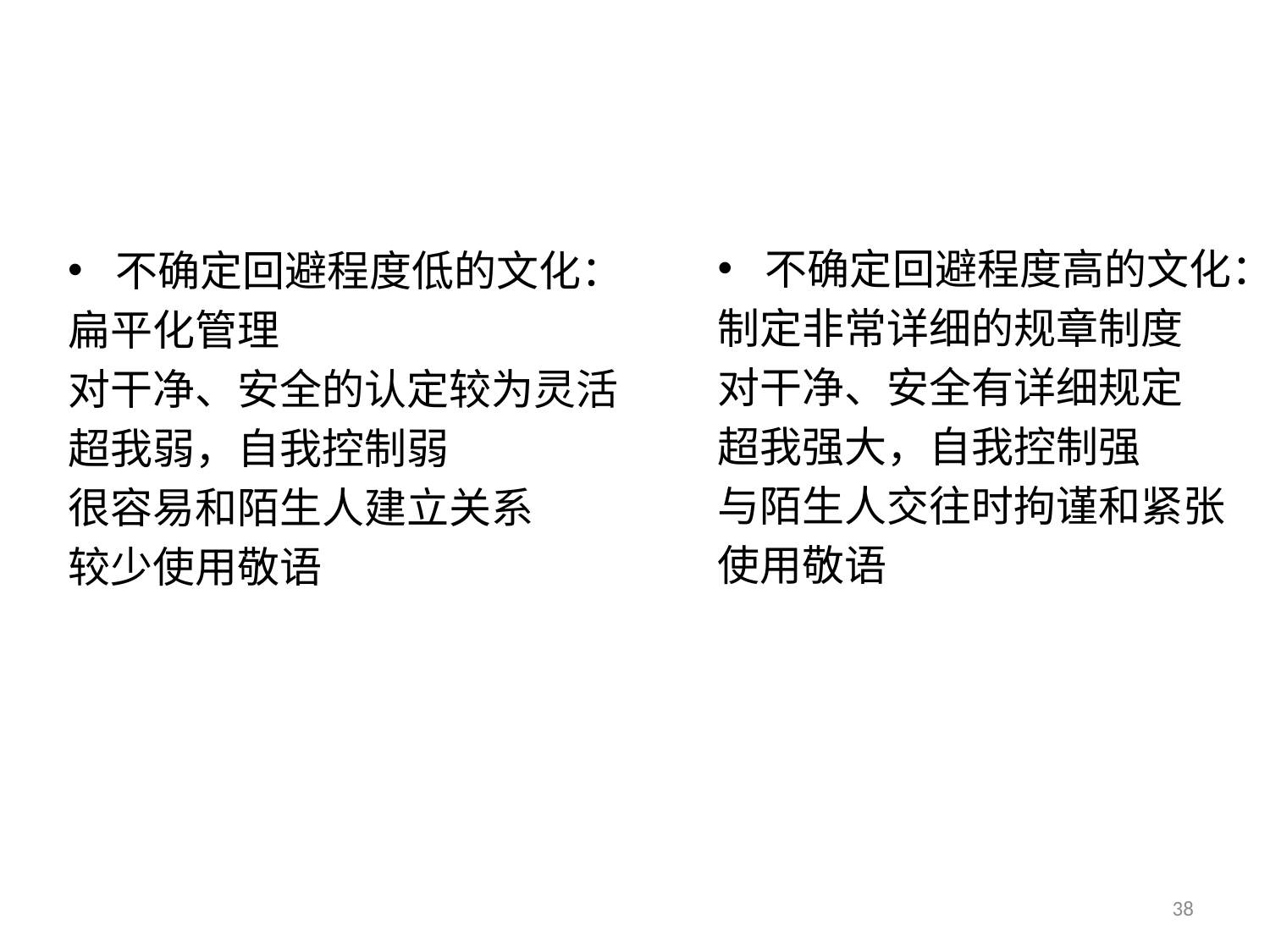

#
不确定回避程度高的文化：
制定非常详细的规章制度
对干净、安全有详细规定
超我强大，自我控制强
与陌生人交往时拘谨和紧张
使用敬语

不确定回避程度低的文化：
扁平化管理
对干净、安全的认定较为灵活
超我弱，自我控制弱
很容易和陌生人建立关系
较少使用敬语
38